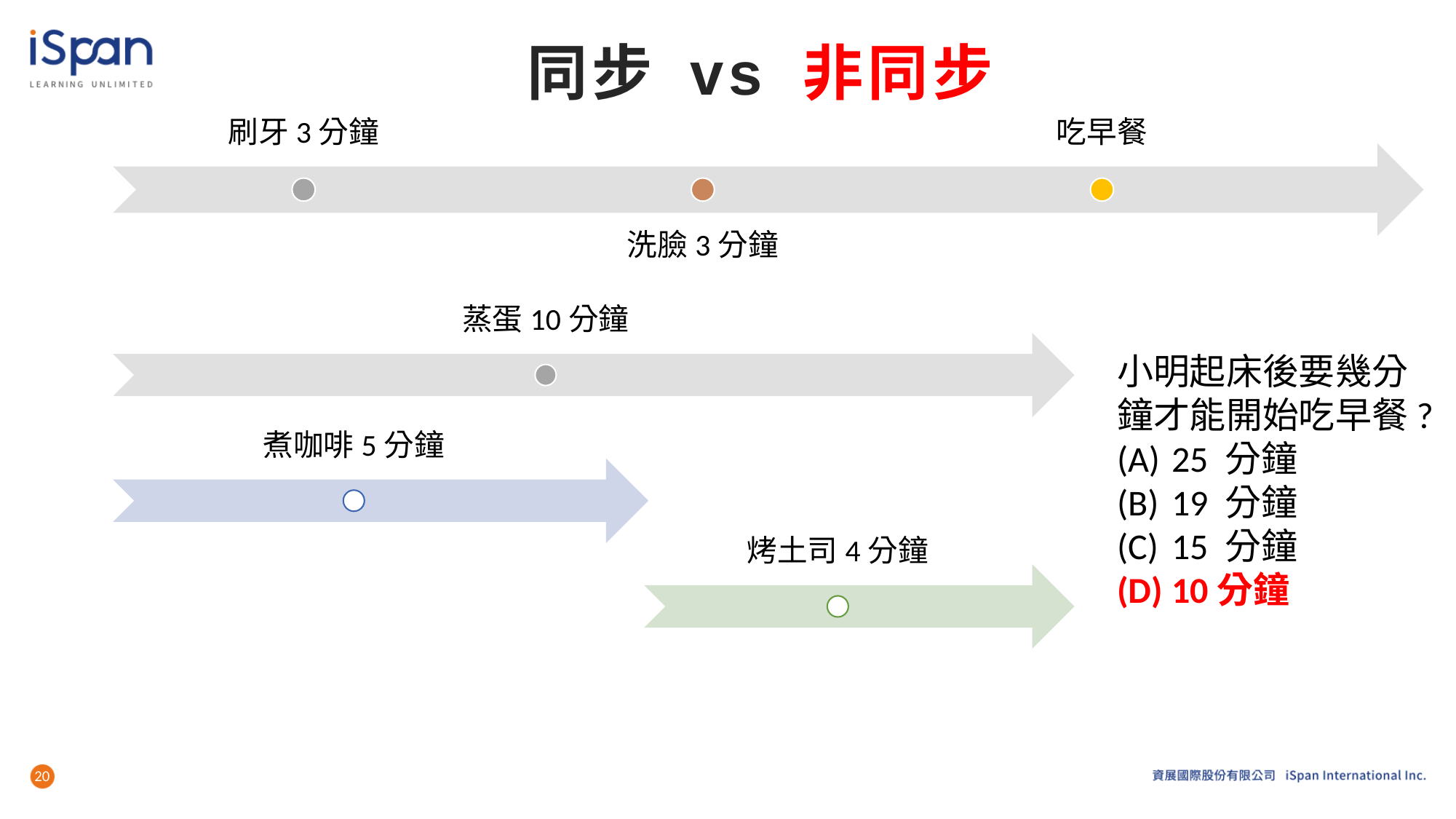

# 同步 vs 非同步
刷牙3分鐘
洗臉3分鐘
吃早餐
蒸蛋10分鐘
小明起床後要幾分鐘才能開始吃早餐?
25 分鐘
19 分鐘
15 分鐘
10分鐘
煮咖啡5分鐘
烤土司4分鐘
20